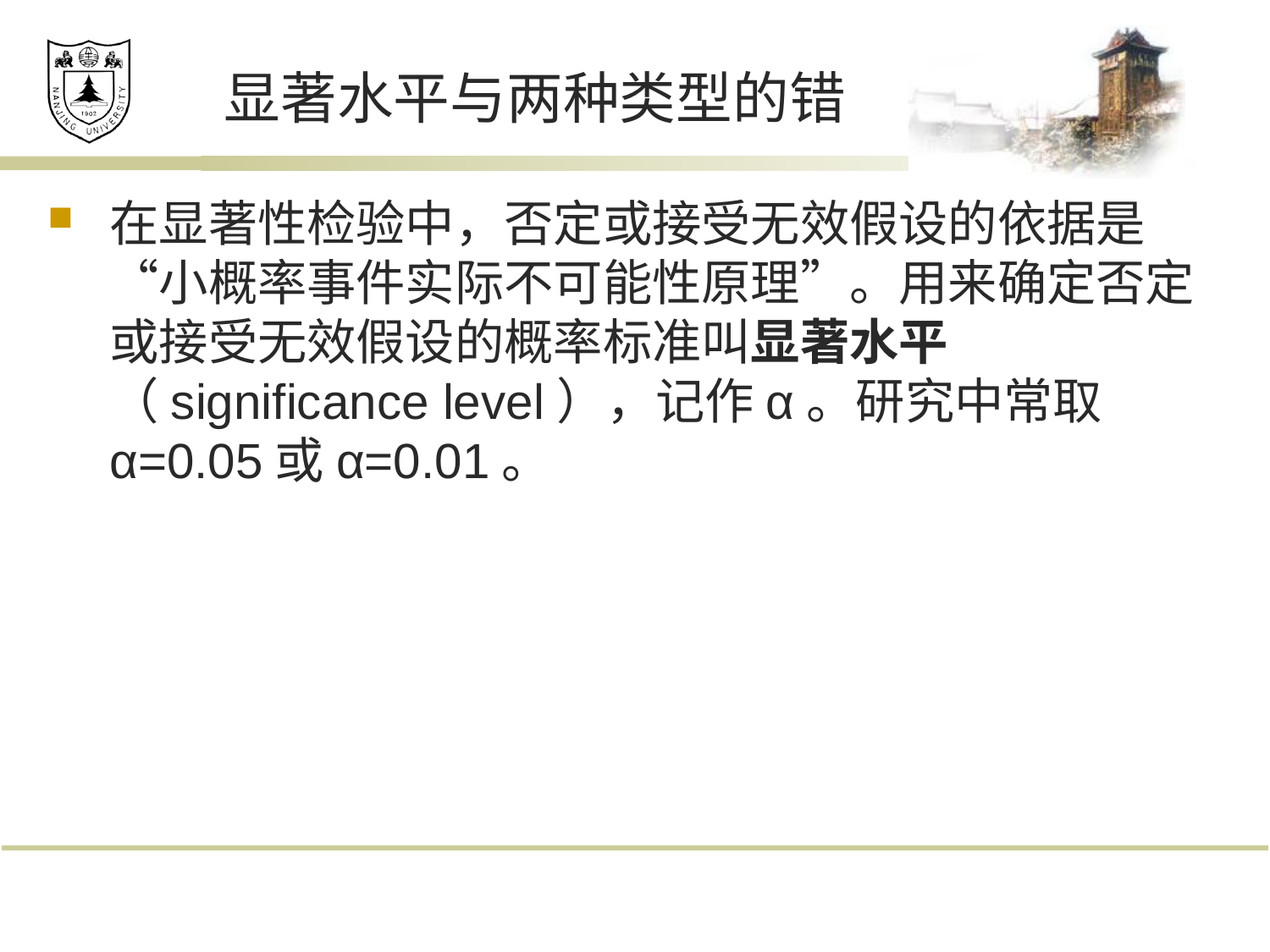

# 显著水平与两种类型的错
在显著性检验中，否定或接受无效假设的依据是“小概率事件实际不可能性原理”。用来确定否定或接受无效假设的概率标准叫显著水平（significance level），记作α。研究中常取α=0.05或α=0.01。